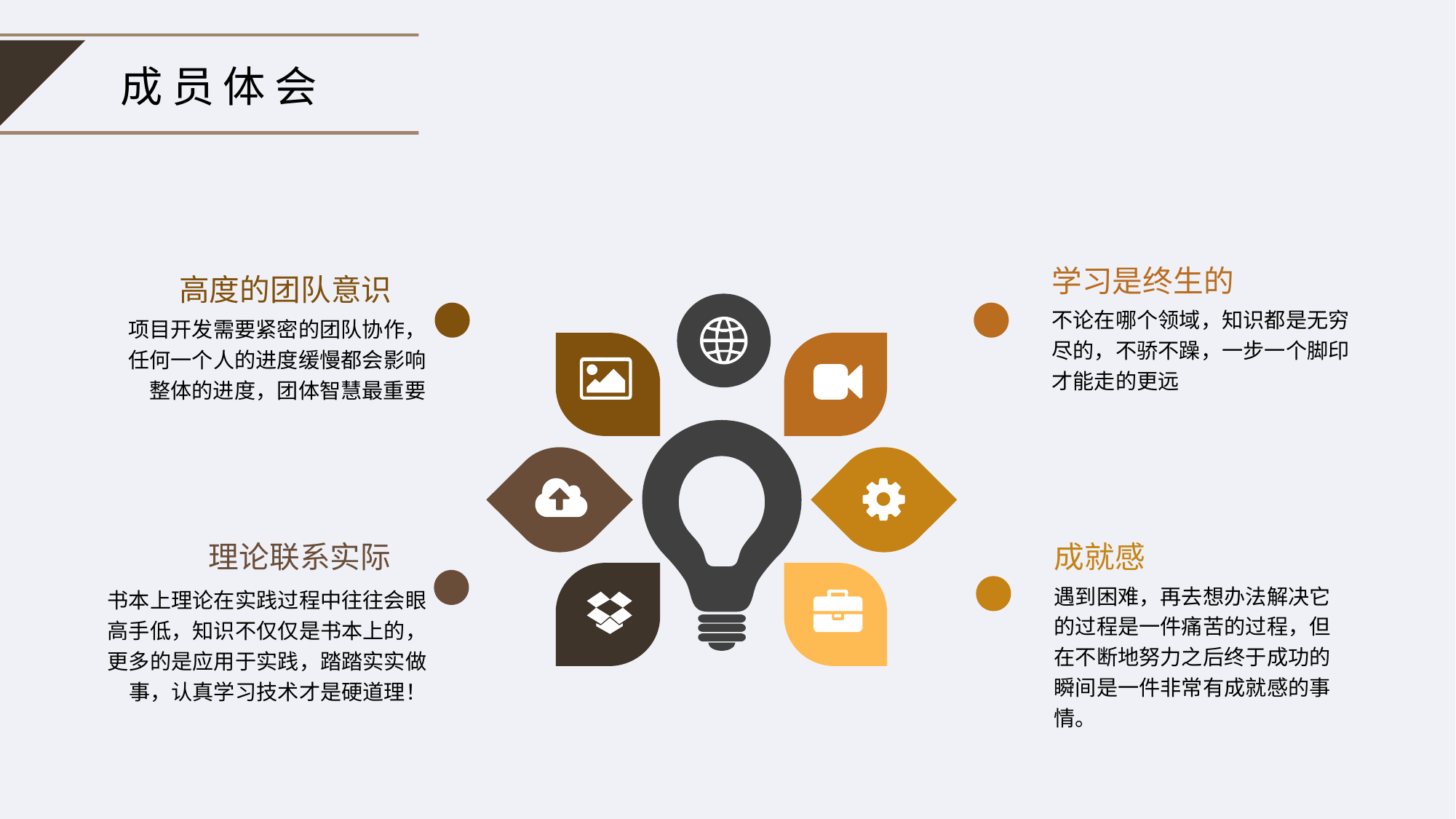

成员体会

学习是终生的
不论在哪个领域，知识都是无穷尽的，不骄不躁，一步一个脚印才能走的更远
高度的团队意识
项目开发需要紧密的团队协作，任何一个人的进度缓慢都会影响整体的进度，团体智慧最重要

理论联系实际
书本上理论在实践过程中往往会眼高手低，知识不仅仅是书本上的，更多的是应用于实践，踏踏实实做事，认真学习技术才是硬道理！
成就感
遇到困难，再去想办法解决它的过程是一件痛苦的过程，但在不断地努力之后终于成功的瞬间是一件非常有成就感的事情。